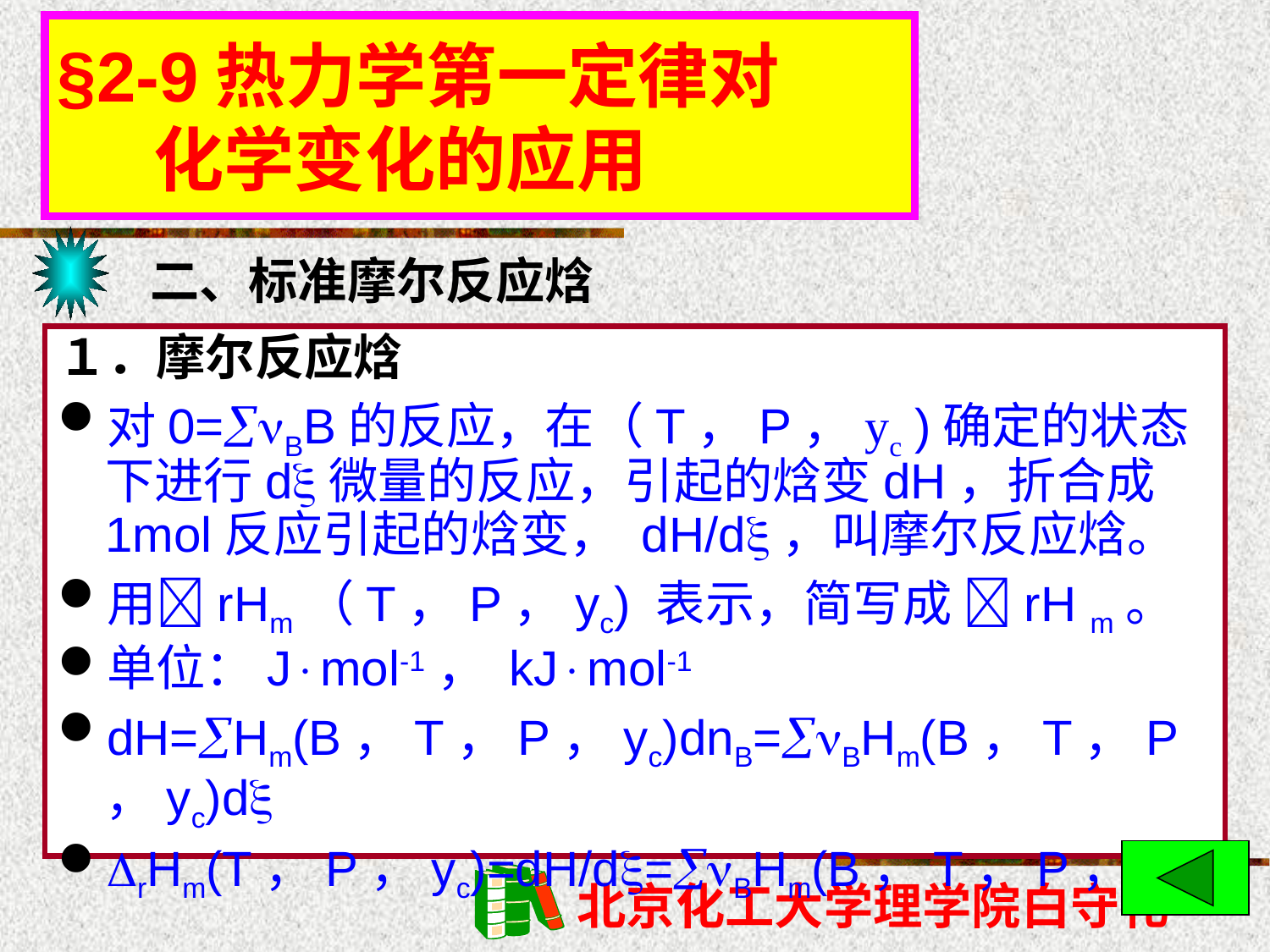

§2-9热力学第一定律对
      化学变化的应用

二、标准摩尔反应焓
１．摩尔反应焓
对0=∑νBB的反应，在（T，P，yc )确定的状态下进行dξ微量的反应，引起的焓变dH，折合成1mol反应引起的焓变， dH/dξ，叫摩尔反应焓。
用ΔrHm（T，P，yc) 表示，简写成 ΔrH m。
单位：J⋅mol-1， kJ⋅mol-1
dH=∑Hm(B，T，P，yc)dnB=∑νBHm(B，T，P，yc)dξ
ΔrHm(T，P，yc)=dH/dξ=∑νBHm(B，T，P，yc)